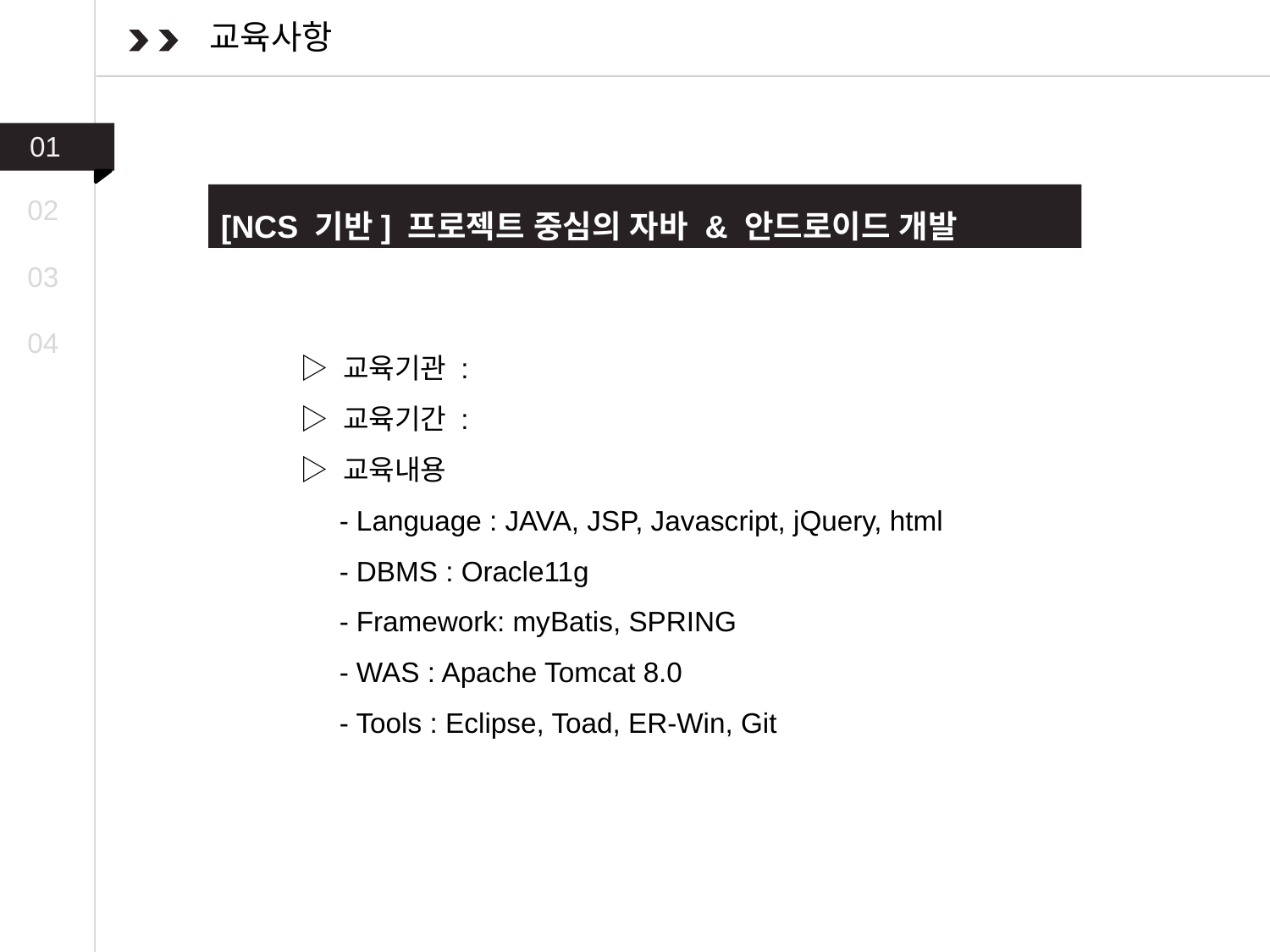

교육사항

01

[NCS 기반] 프로젝트 중심의 자바 & 안드로이드 개발
02
03
04
▷ 교육기관 :
▷ 교육기간 :
▷ 교육내용
     - Language : JAVA, JSP, Javascript, jQuery, html
     - DBMS : Oracle11g
     - Framework: myBatis, SPRING
     - WAS : Apache Tomcat 8.0
     - Tools : Eclipse, Toad, ER-Win, Git